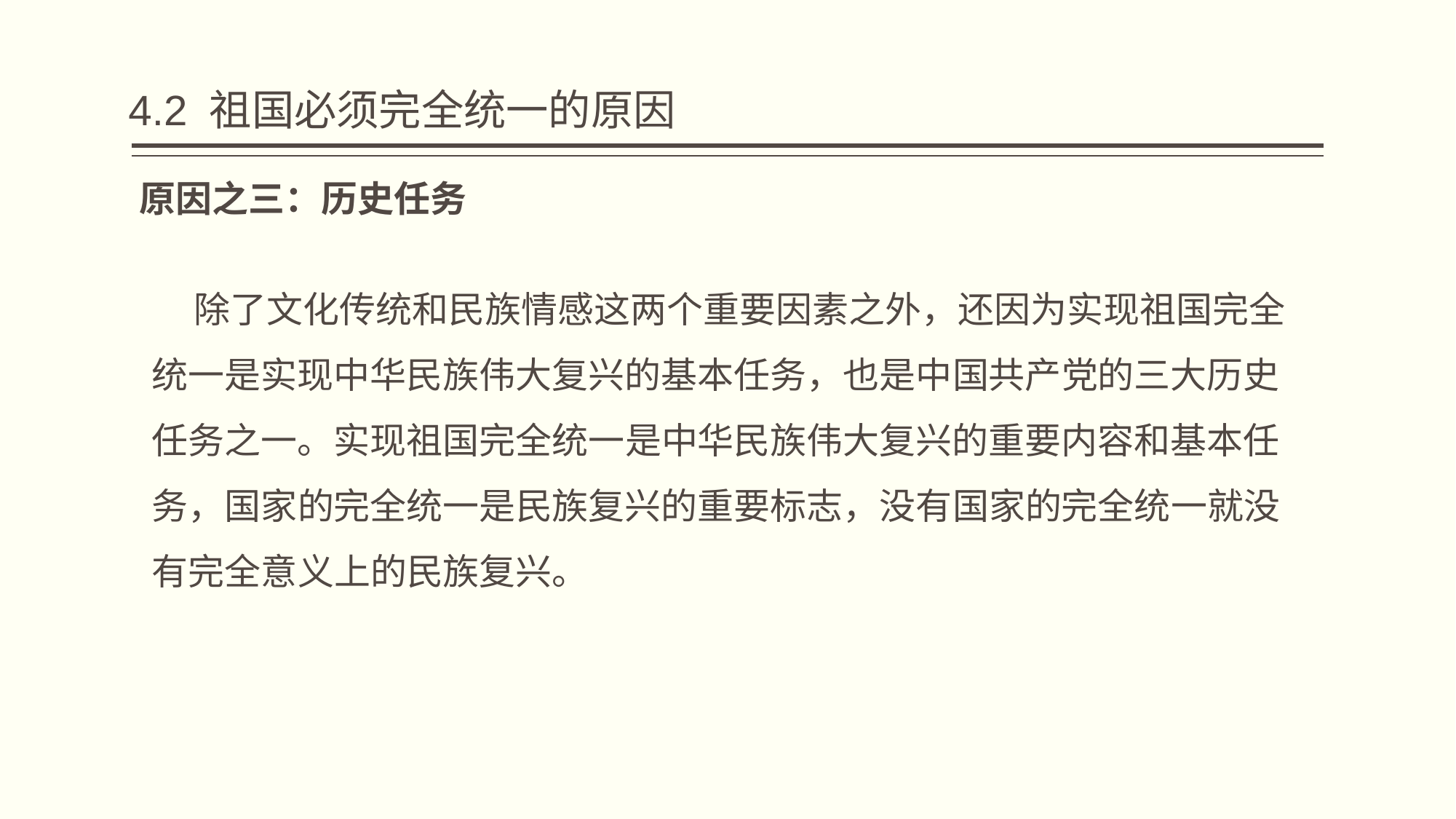

4.2 祖国必须完全统一的原因
原因之三：历史任务
    除了文化传统和民族情感这两个重要因素之外，还因为实现祖国完全统一是实现中华民族伟大复兴的基本任务，也是中国共产党的三大历史任务之一。实现祖国完全统一是中华民族伟大复兴的重要内容和基本任务，国家的完全统一是民族复兴的重要标志，没有国家的完全统一就没有完全意义上的民族复兴。